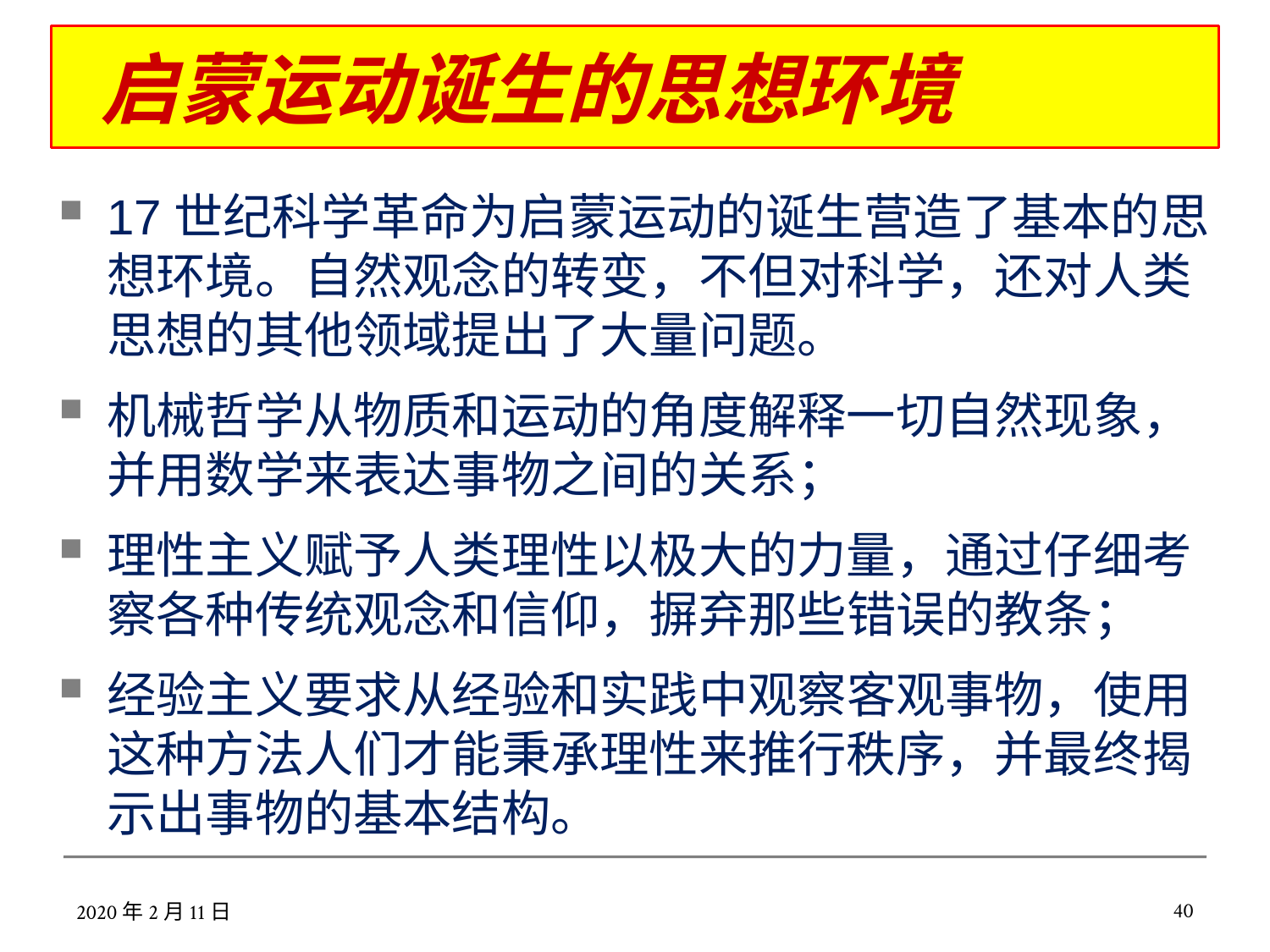

启蒙运动诞生的思想环境
#
17世纪科学革命为启蒙运动的诞生营造了基本的思想环境。自然观念的转变，不但对科学，还对人类思想的其他领域提出了大量问题。
机械哲学从物质和运动的角度解释一切自然现象，并用数学来表达事物之间的关系；
理性主义赋予人类理性以极大的力量，通过仔细考察各种传统观念和信仰，摒弃那些错误的教条；
经验主义要求从经验和实践中观察客观事物，使用这种方法人们才能秉承理性来推行秩序，并最终揭示出事物的基本结构。
2020年2月11日
40